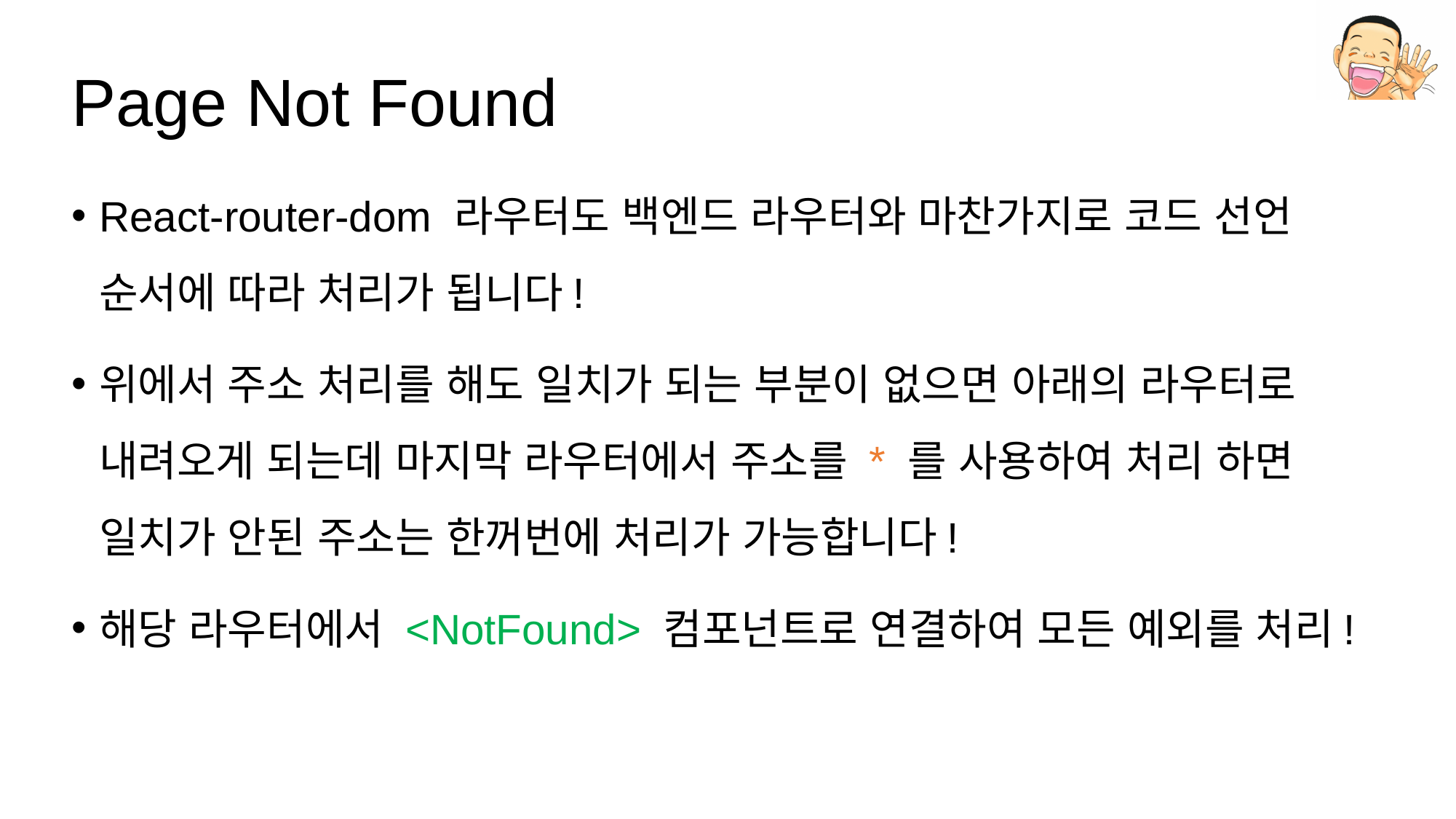

# Page Not Found
React-router-dom 라우터도 백엔드 라우터와 마찬가지로 코드 선언 순서에 따라 처리가 됩니다!
위에서 주소 처리를 해도 일치가 되는 부분이 없으면 아래의 라우터로 내려오게 되는데 마지막 라우터에서 주소를 * 를 사용하여 처리 하면 일치가 안된 주소는 한꺼번에 처리가 가능합니다!
해당 라우터에서 <NotFound> 컴포넌트로 연결하여 모든 예외를 처리!